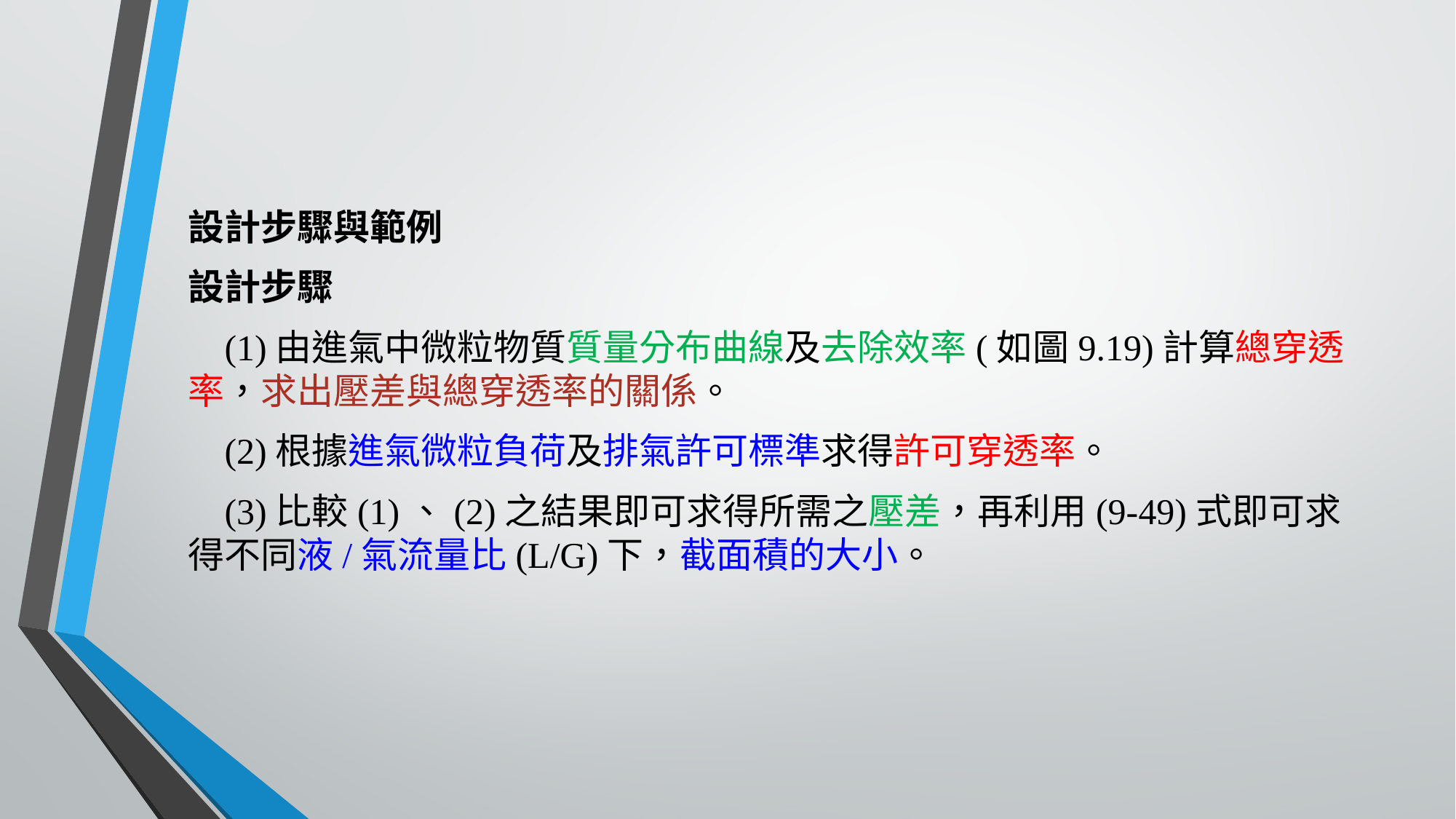

設計步驟與範例
設計步驟
    (1)由進氣中微粒物質質量分布曲線及去除效率(如圖9.19)計算總穿透率，求出壓差與總穿透率的關係。
    (2)根據進氣微粒負荷及排氣許可標準求得許可穿透率。
    (3)比較(1)、(2)之結果即可求得所需之壓差，再利用(9-49)式即可求得不同液/氣流量比(L/G)下，截面積的大小。